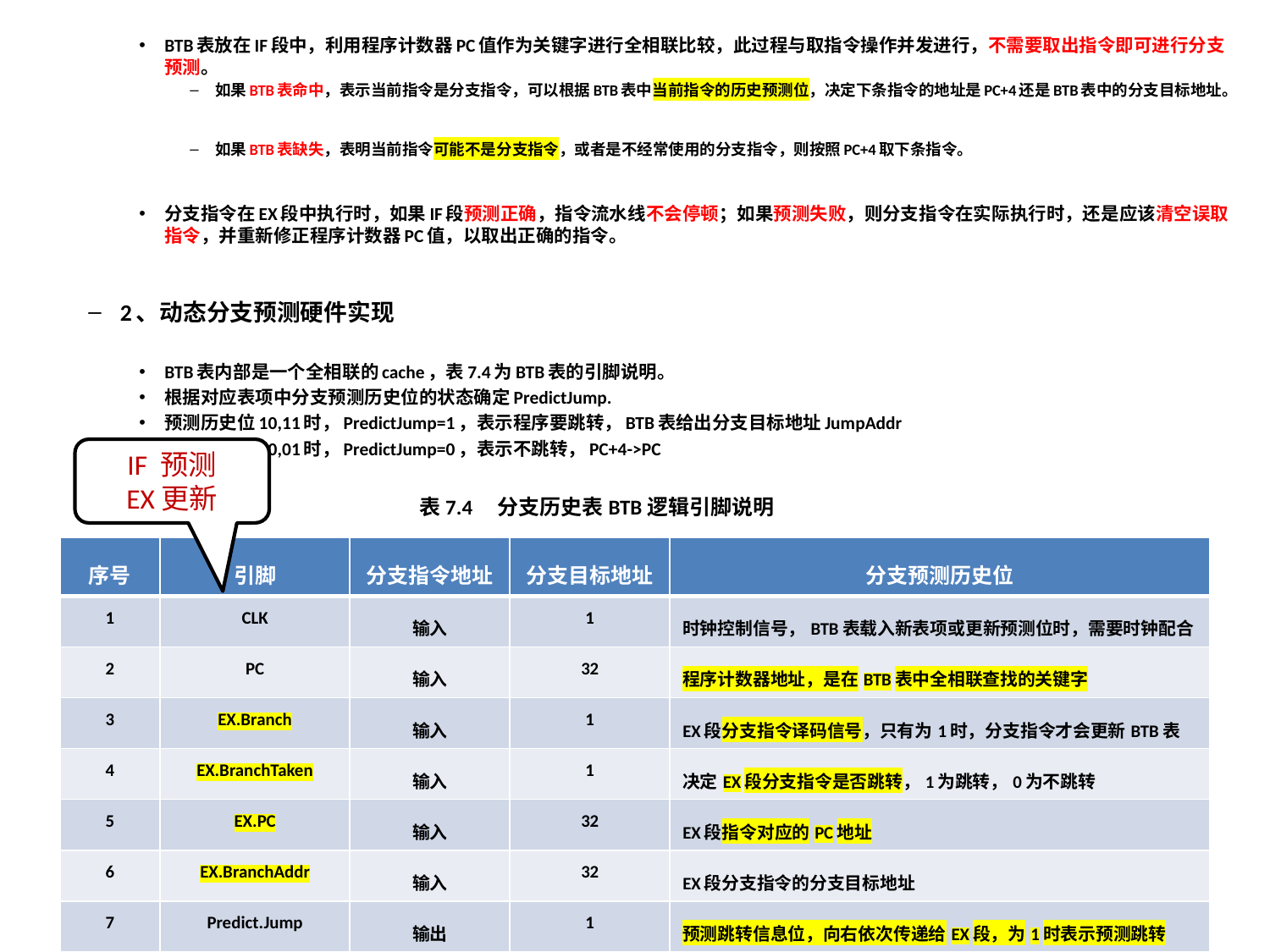

BTB表放在IF段中，利用程序计数器PC值作为关键字进行全相联比较，此过程与取指令操作并发进行，不需要取出指令即可进行分支预测。
如果BTB表命中，表示当前指令是分支指令，可以根据BTB表中当前指令的历史预测位，决定下条指令的地址是PC+4还是BTB表中的分支目标地址。

如果BTB表缺失，表明当前指令可能不是分支指令，或者是不经常使用的分支指令，则按照PC+4取下条指令。

分支指令在EX段中执行时，如果IF段预测正确，指令流水线不会停顿；如果预测失败，则分支指令在实际执行时，还是应该清空误取指令，并重新修正程序计数器PC值，以取出正确的指令。

2、动态分支预测硬件实现

BTB表内部是一个全相联的cache，表7.4为BTB表的引脚说明。
根据对应表项中分支预测历史位的状态确定PredictJump.
预测历史位10,11时，PredictJump=1，表示程序要跳转，BTB表给出分支目标地址JumpAddr
预测历史位00,01时，PredictJump=0，表示不跳转，PC+4->PC

IF 预测
EX更新
表7.4    分支历史表BTB逻辑引脚说明
| 序号 | 引脚 | 分支指令地址 | 分支目标地址 | 分支预测历史位 |
| --- | --- | --- | --- | --- |
| 1 | CLK | 输入 | 1 | 时钟控制信号，BTB表载入新表项或更新预测位时，需要时钟配合 |
| 2 | PC | 输入 | 32 | 程序计数器地址，是在BTB表中全相联查找的关键字 |
| 3 | EX.Branch | 输入 | 1 | EX段分支指令译码信号，只有为1时，分支指令才会更新BTB表 |
| 4 | EX.BranchTaken | 输入 | 1 | 决定EX段分支指令是否跳转，1为跳转，0为不跳转 |
| 5 | EX.PC | 输入 | 32 | EX段指令对应的PC地址 |
| 6 | EX.BranchAddr | 输入 | 32 | EX段分支指令的分支目标地址 |
| 7 | Predict.Jump | 输出 | 1 | 预测跳转信息位，向右依次传递给EX段，为1时表示预测跳转 |
| 8 | JumpAddr | 输出 | 32 | 预测跳转信息位为1时，输出跳转指令的分支目标地址 |